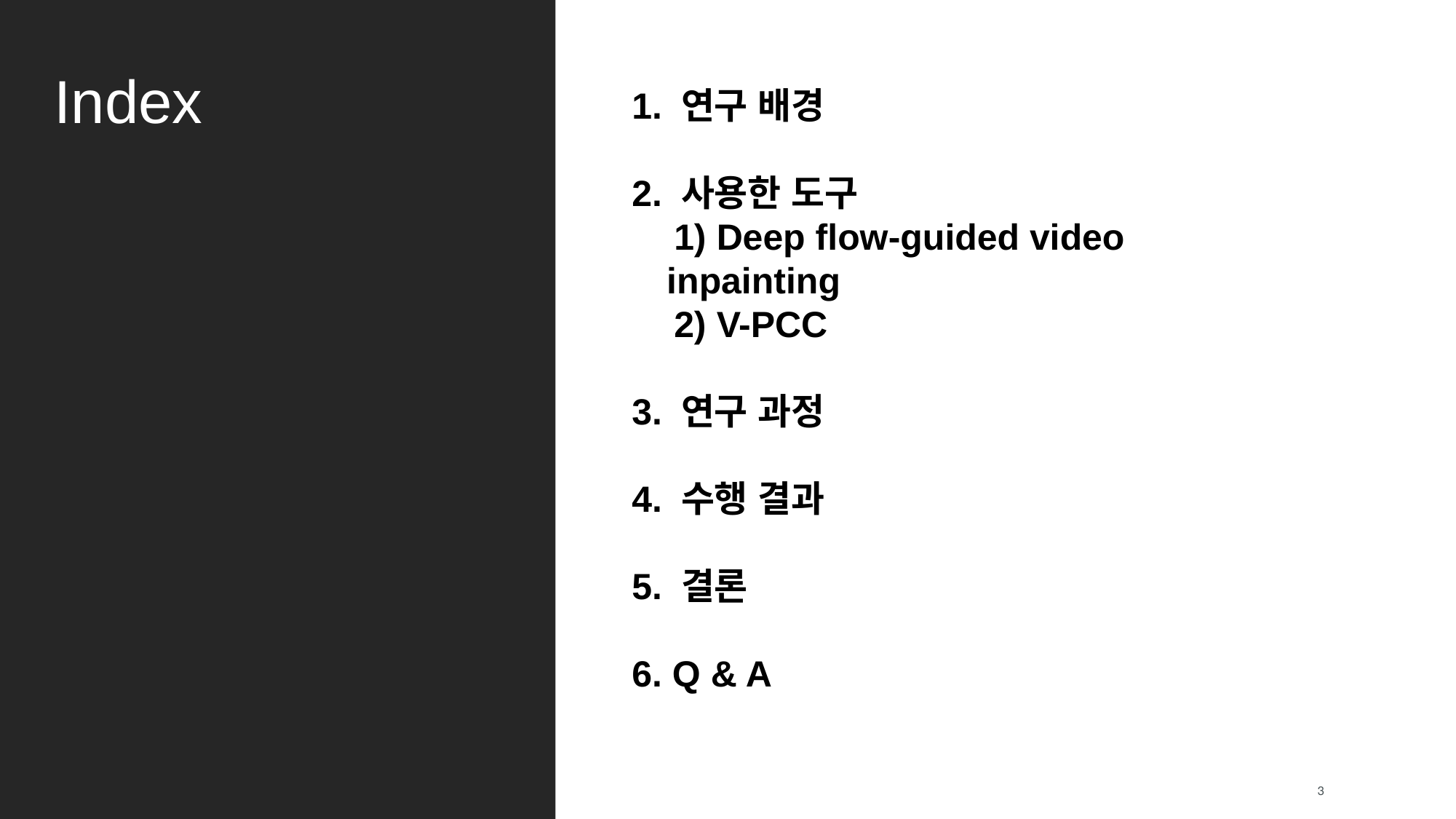

Index
1. 연구 배경

2. 사용한 도구
1) Deep flow-guided video inpainting
2) V-PCC

3. 연구 과정

4. 수행 결과

5. 결론

6. Q & A
3